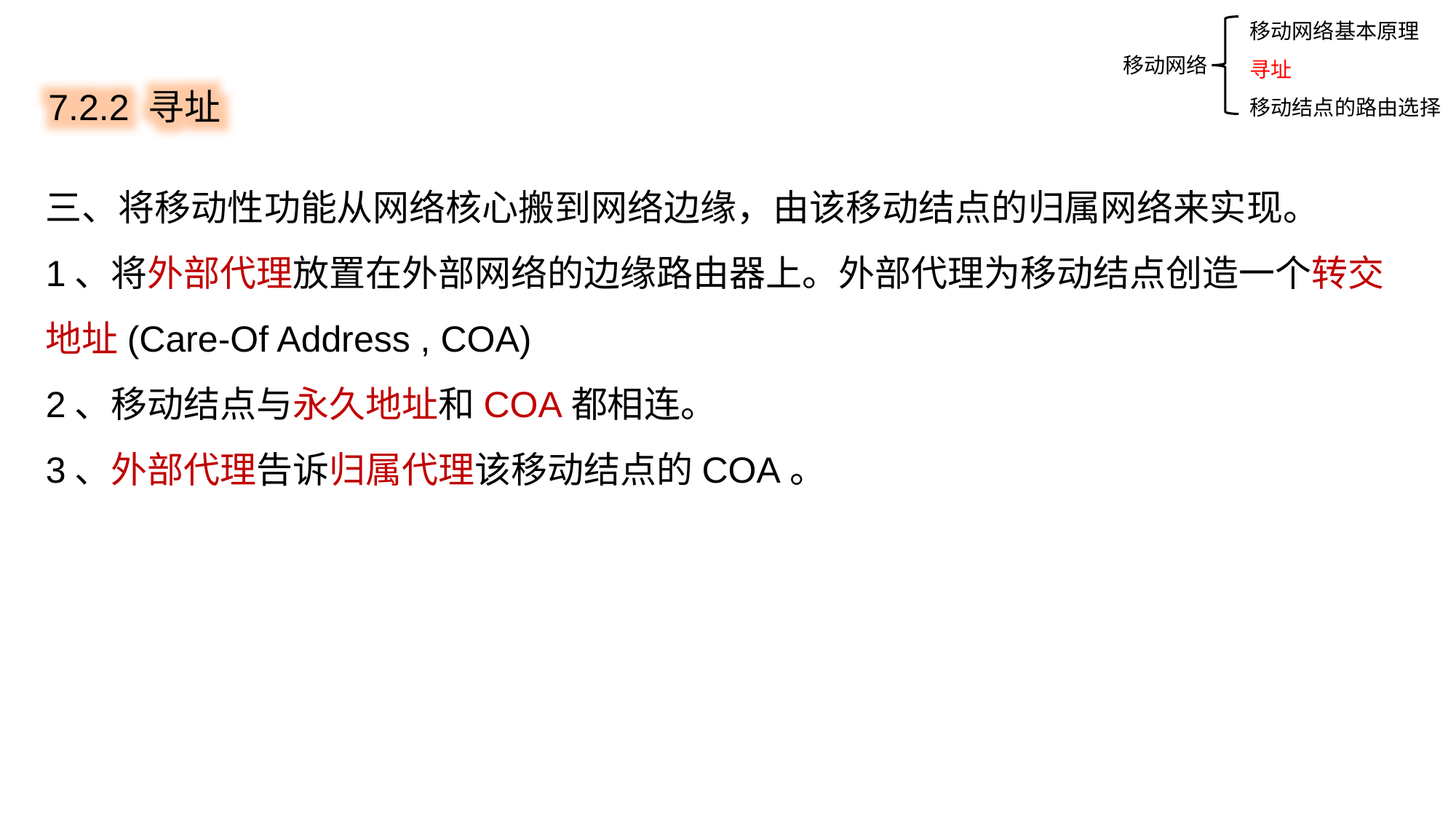

移动网络基本原理
寻址
移动结点的路由选择

7.2.2 寻址
移动网络
三、将移动性功能从网络核心搬到网络边缘，由该移动结点的归属网络来实现。
1、将外部代理放置在外部网络的边缘路由器上。外部代理为移动结点创造一个转交地址(Care-Of Address , COA)
2、移动结点与永久地址和COA都相连。
3、外部代理告诉归属代理该移动结点的COA。